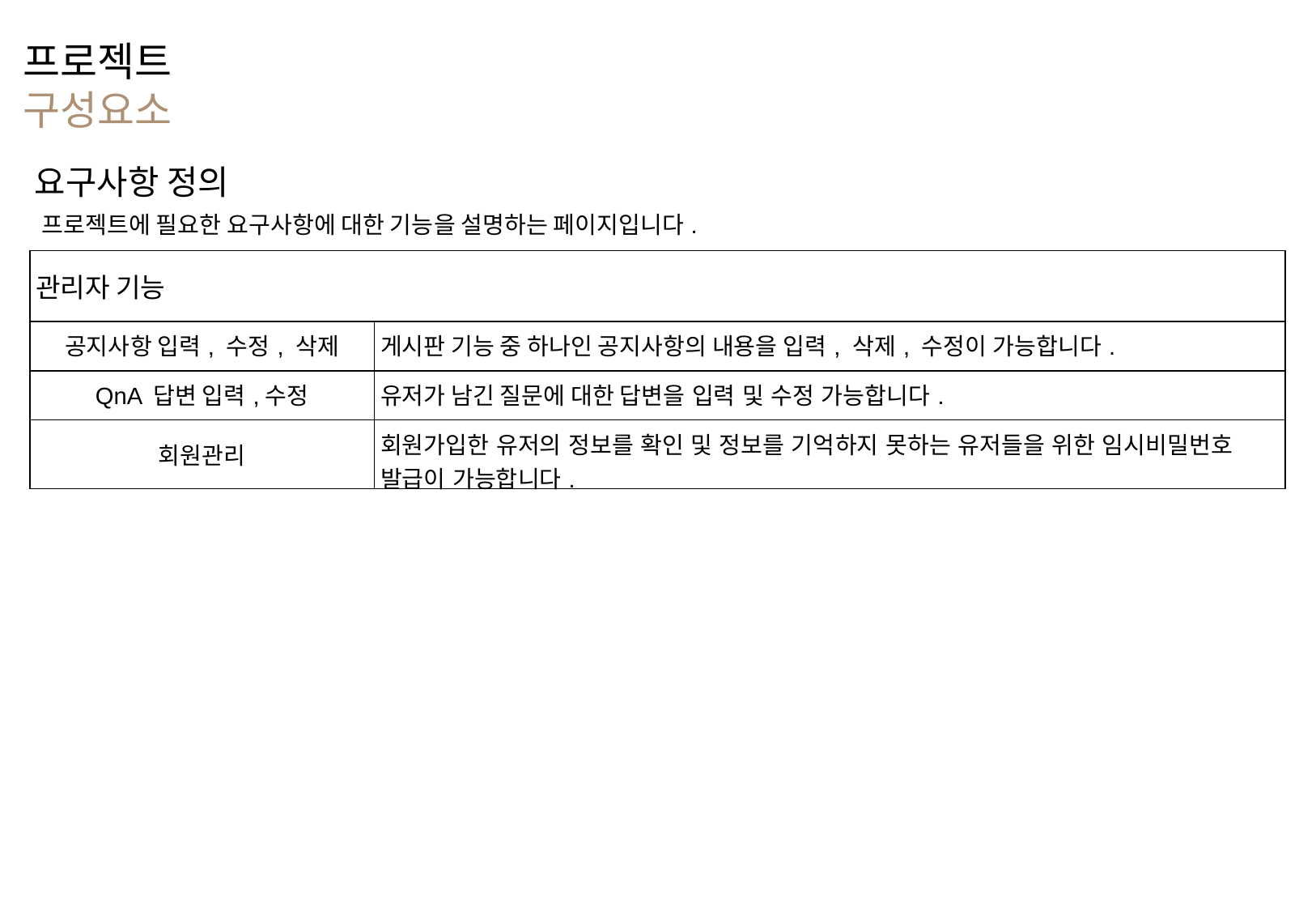

프로젝트
구성요소
요구사항 정의
프로젝트에 필요한 요구사항에 대한 기능을 설명하는 페이지입니다.
| 관리자 기능 |  |
| --- | --- |
| 공지사항 입력, 수정, 삭제 | 게시판 기능 중 하나인 공지사항의 내용을 입력, 삭제, 수정이 가능합니다. |
| QnA 답변 입력,수정 | 유저가 남긴 질문에 대한 답변을 입력 및 수정 가능합니다. |
| 회원관리 | 회원가입한 유저의 정보를 확인 및 정보를 기억하지 못하는 유저들을 위한 임시비밀번호 발급이 가능합니다. |